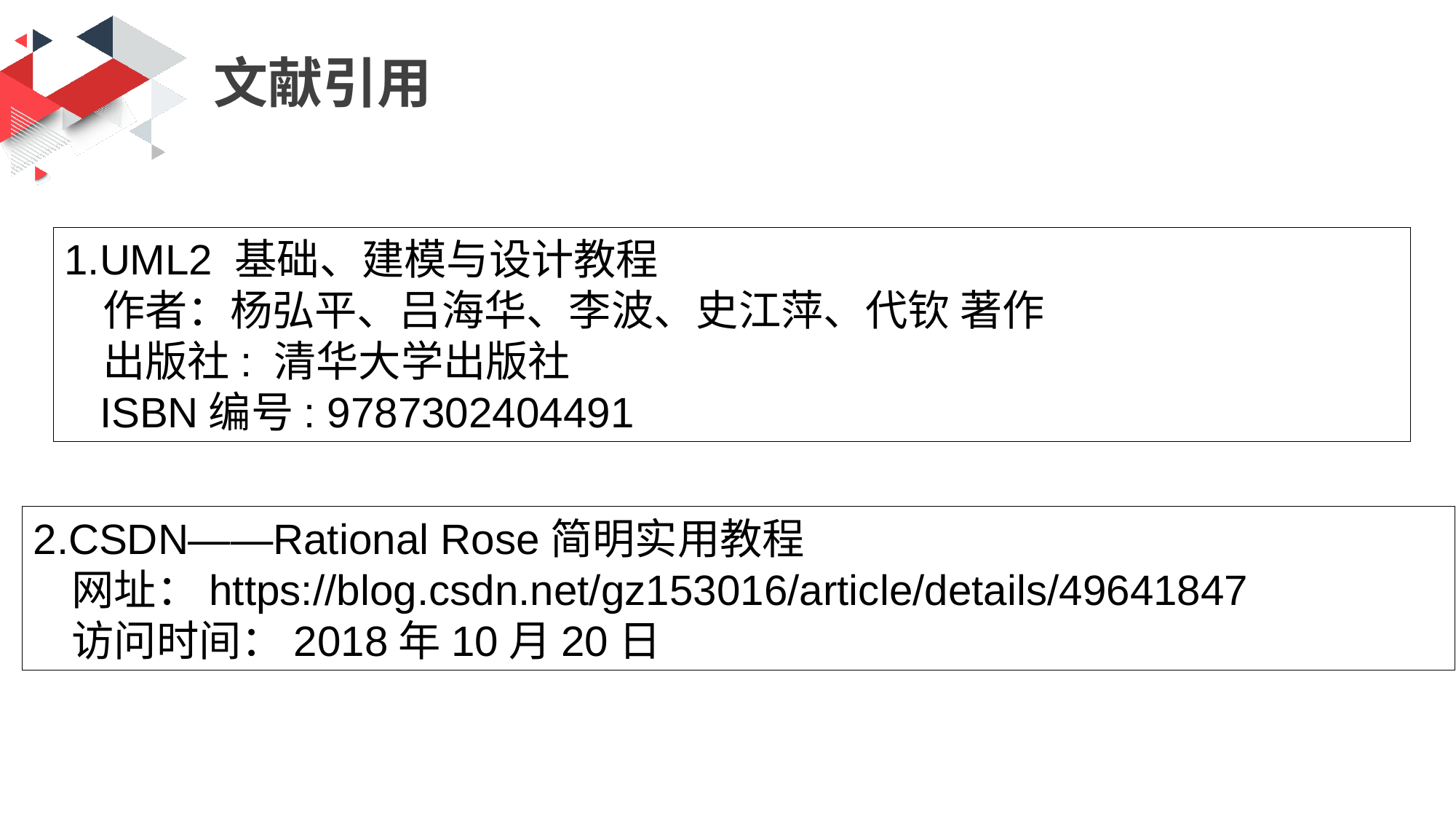

文献引用
1.UML2 基础、建模与设计教程
   作者：杨弘平、吕海华、李波、史江萍、代钦 著作
   出版社: 清华大学出版社
   ISBN编号: 9787302404491
2.CSDN——Rational Rose简明实用教程
   网址：https://blog.csdn.net/gz153016/article/details/49641847
   访问时间：2018年10月20日